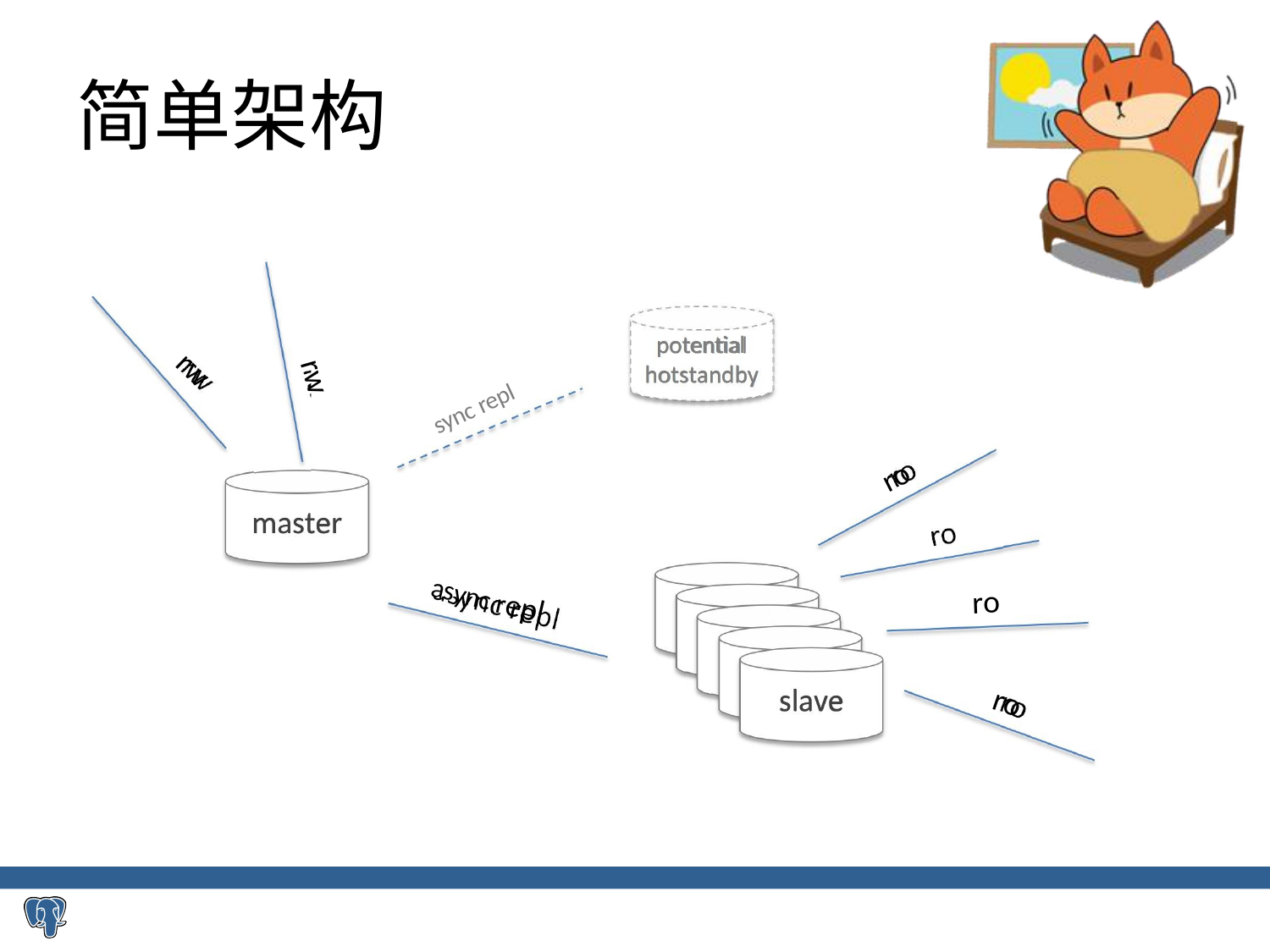

# 简单架构

potential  hotstandby
rw
rw

sync repl

ro

master
ro

ro
async repl

shards

shards

shards
shards
slave

ro